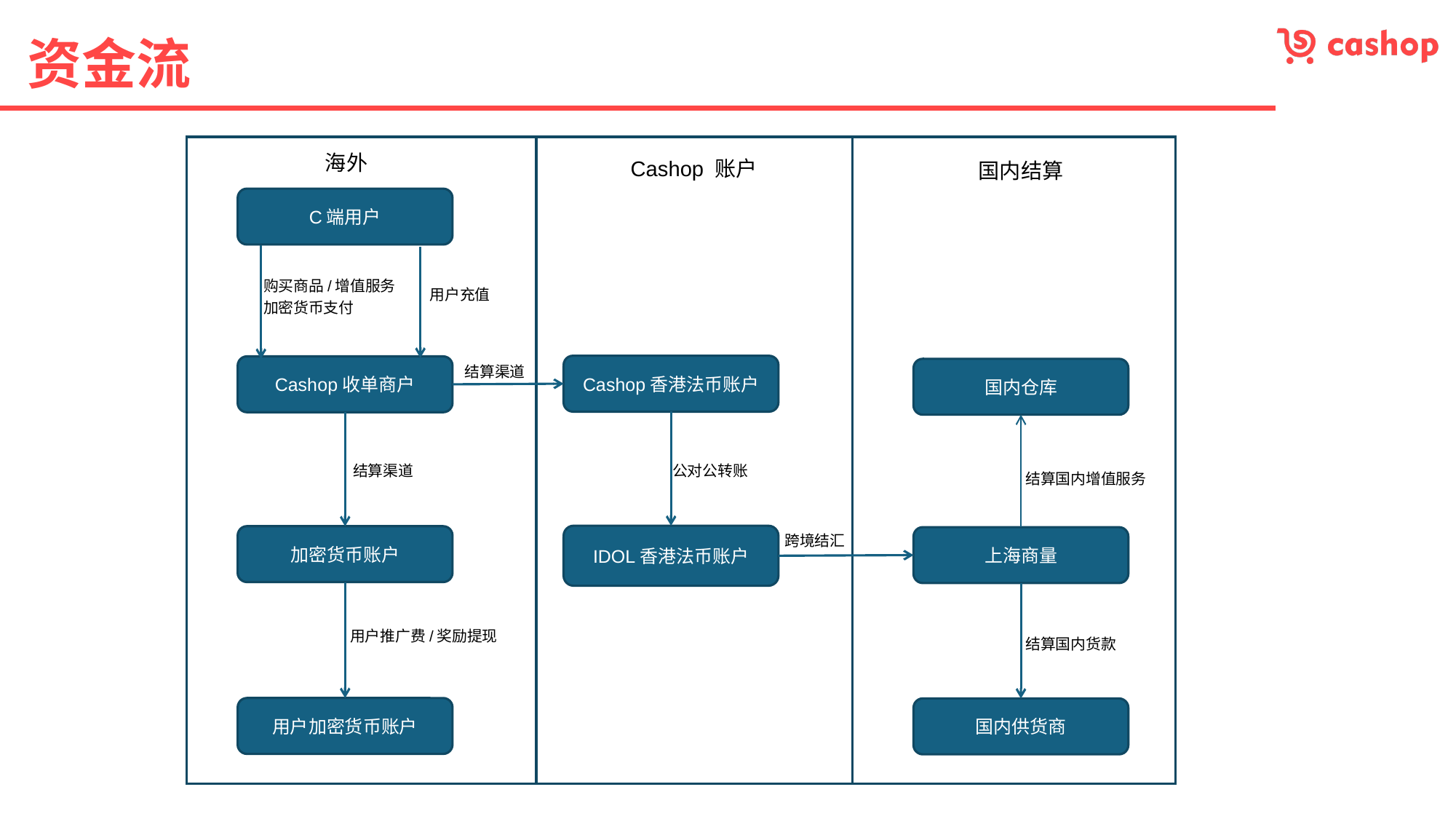

# 资金流

海外
Cashop 账户
国内结算
C端用户
购买商品/增值服务
加密货币支付
用户充值
结算渠道
Cashop香港法币账户
Cashop收单商户
国内仓库
结算渠道
公对公转账
结算国内增值服务
跨境结汇
IDOL香港法币账户
加密货币账户
上海商量
用户推广费/奖励提现
结算国内货款
用户加密货币账户
国内供货商